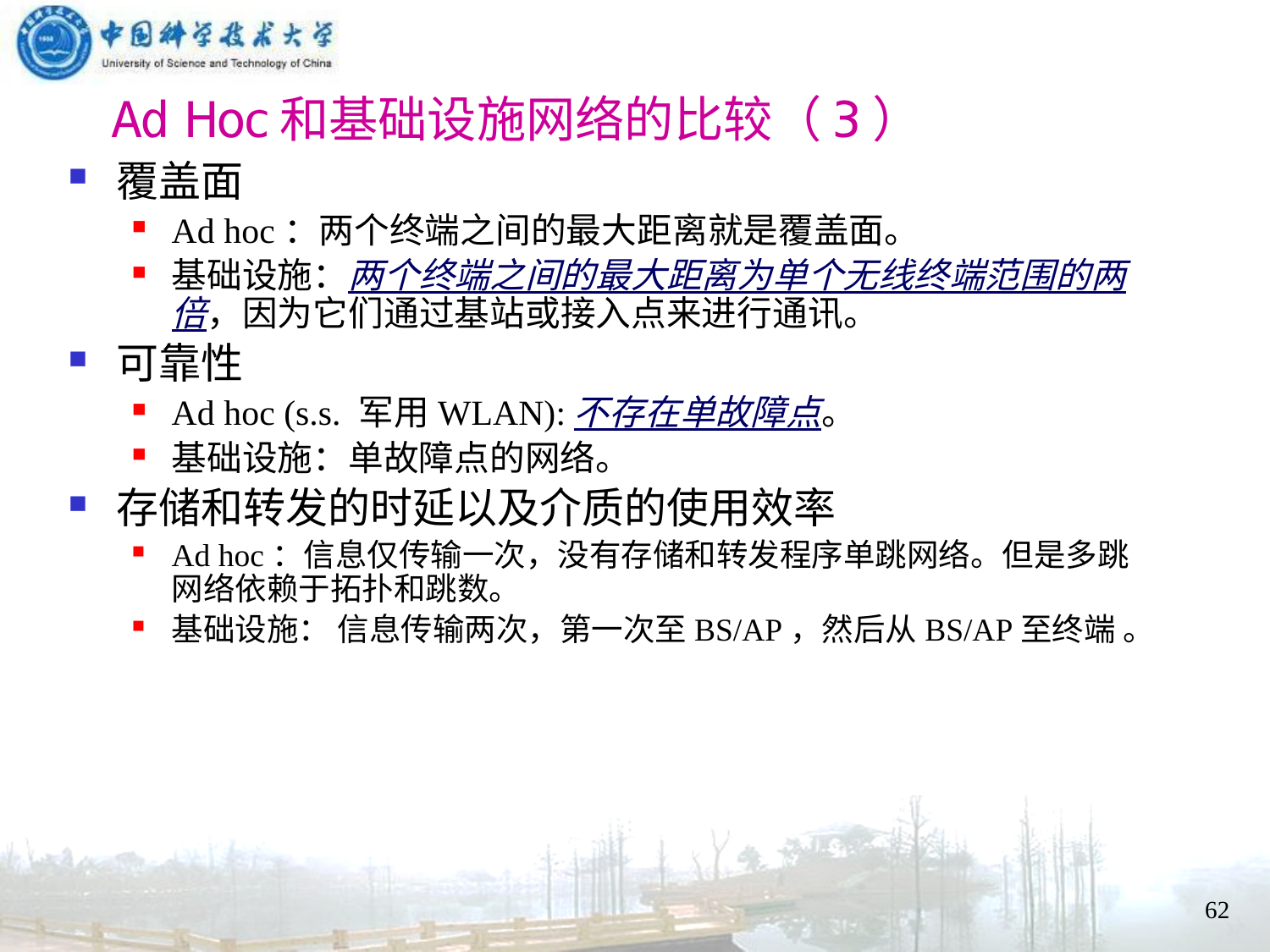

# Ad Hoc和基础设施网络的比较（3）
覆盖面
Ad hoc：两个终端之间的最大距离就是覆盖面。
基础设施：两个终端之间的最大距离为单个无线终端范围的两倍，因为它们通过基站或接入点来进行通讯。
可靠性
Ad hoc (s.s. 军用WLAN):不存在单故障点。
基础设施：单故障点的网络。
存储和转发的时延以及介质的使用效率
Ad hoc：信息仅传输一次，没有存储和转发程序单跳网络。但是多跳网络依赖于拓扑和跳数。
基础设施： 信息传输两次，第一次至BS/AP，然后从BS/AP至终端 。
62